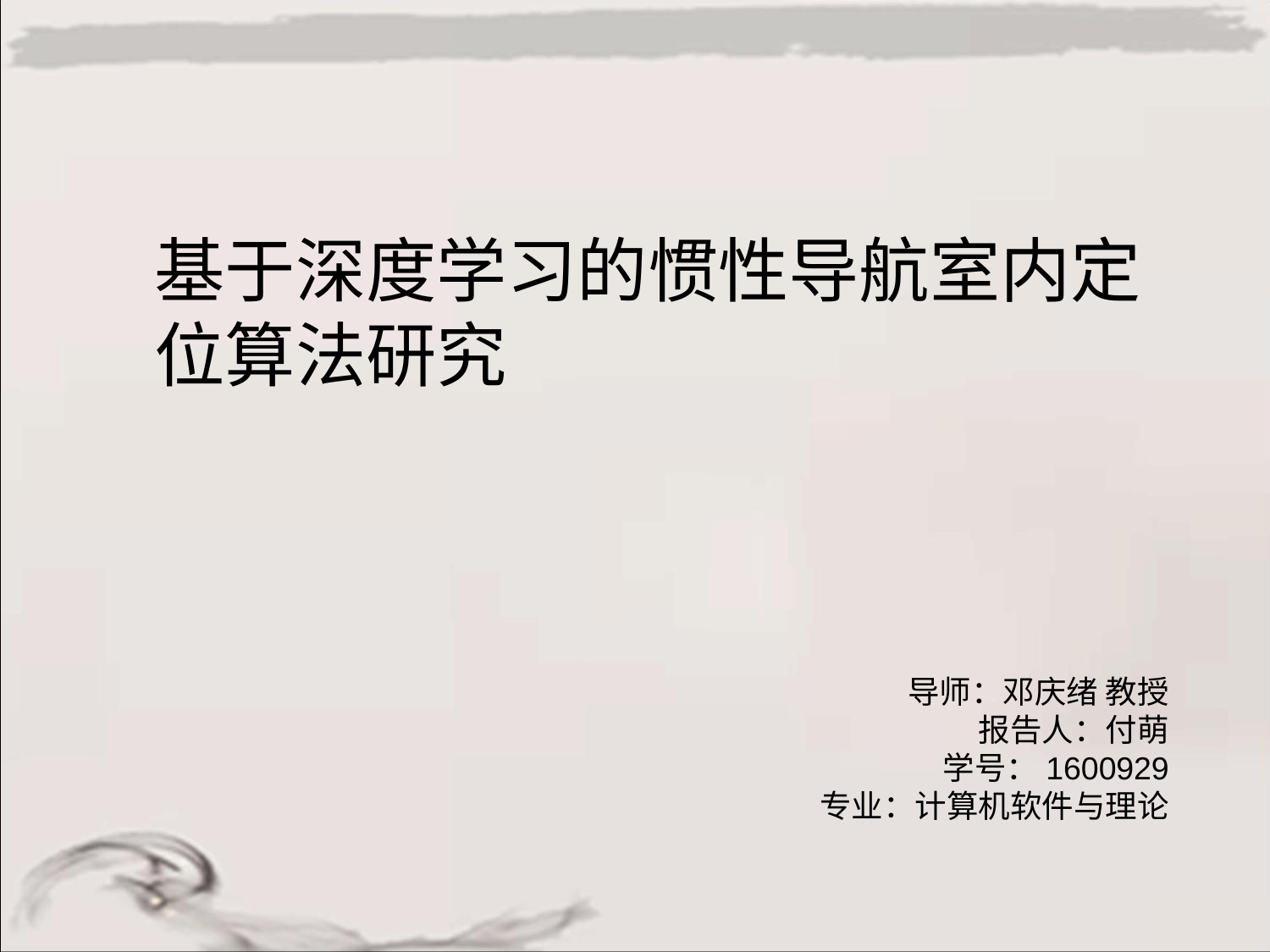

基于深度学习的惯性导航室内定位算法研究
导师：邓庆绪 教授
报告人：付萌
学号：1600929
专业：计算机软件与理论